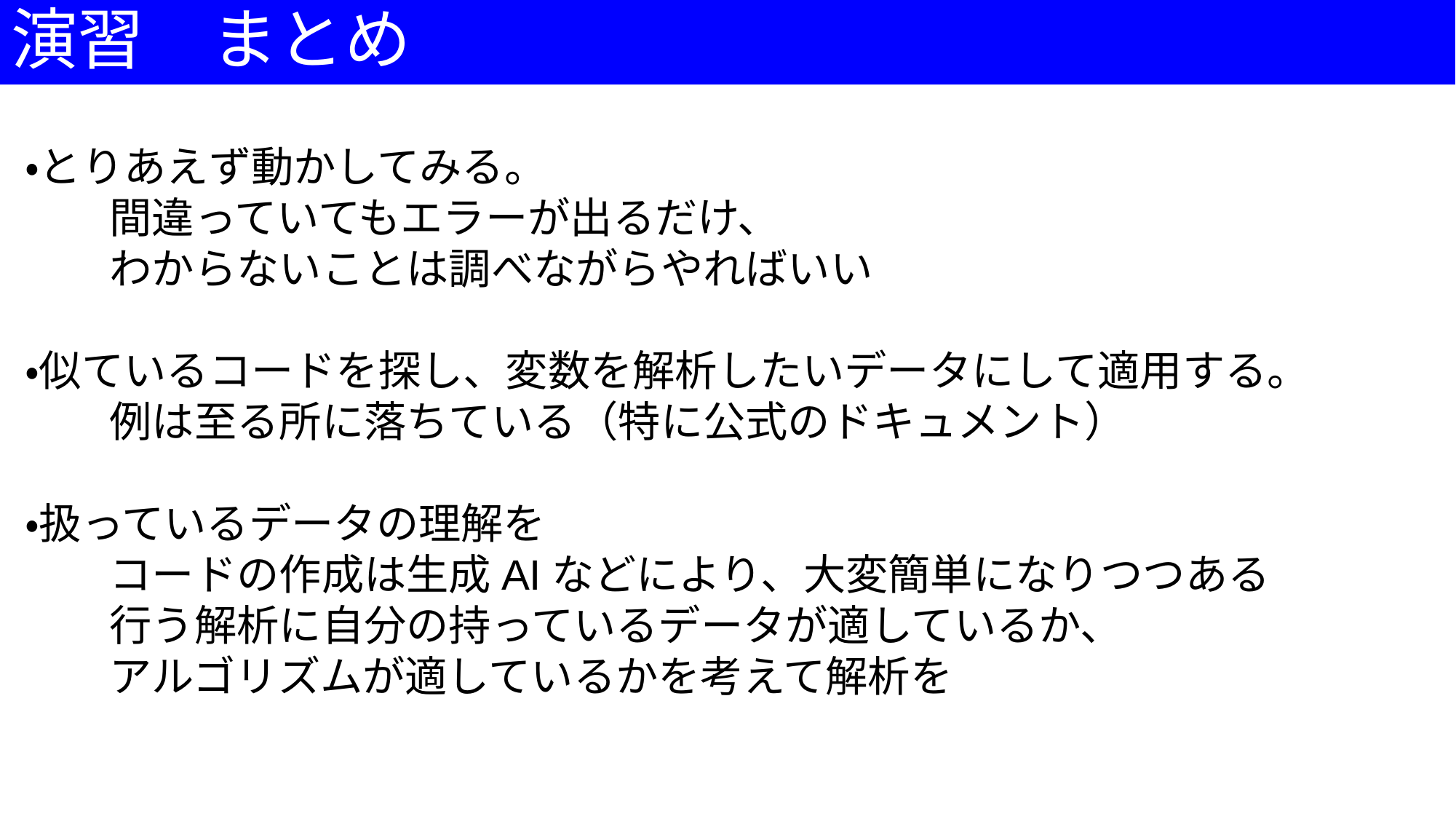

# 演習　まとめ
・とりあえず動かしてみる。
　　間違っていてもエラーが出るだけ、
　　わからないことは調べながらやればいい

・似ているコードを探し、変数を解析したいデータにして適用する。
　　例は至る所に落ちている（特に公式のドキュメント）

・扱っているデータの理解を
　　コードの作成は生成AIなどにより、大変簡単になりつつある
　　行う解析に自分の持っているデータが適しているか、
　　アルゴリズムが適しているかを考えて解析を